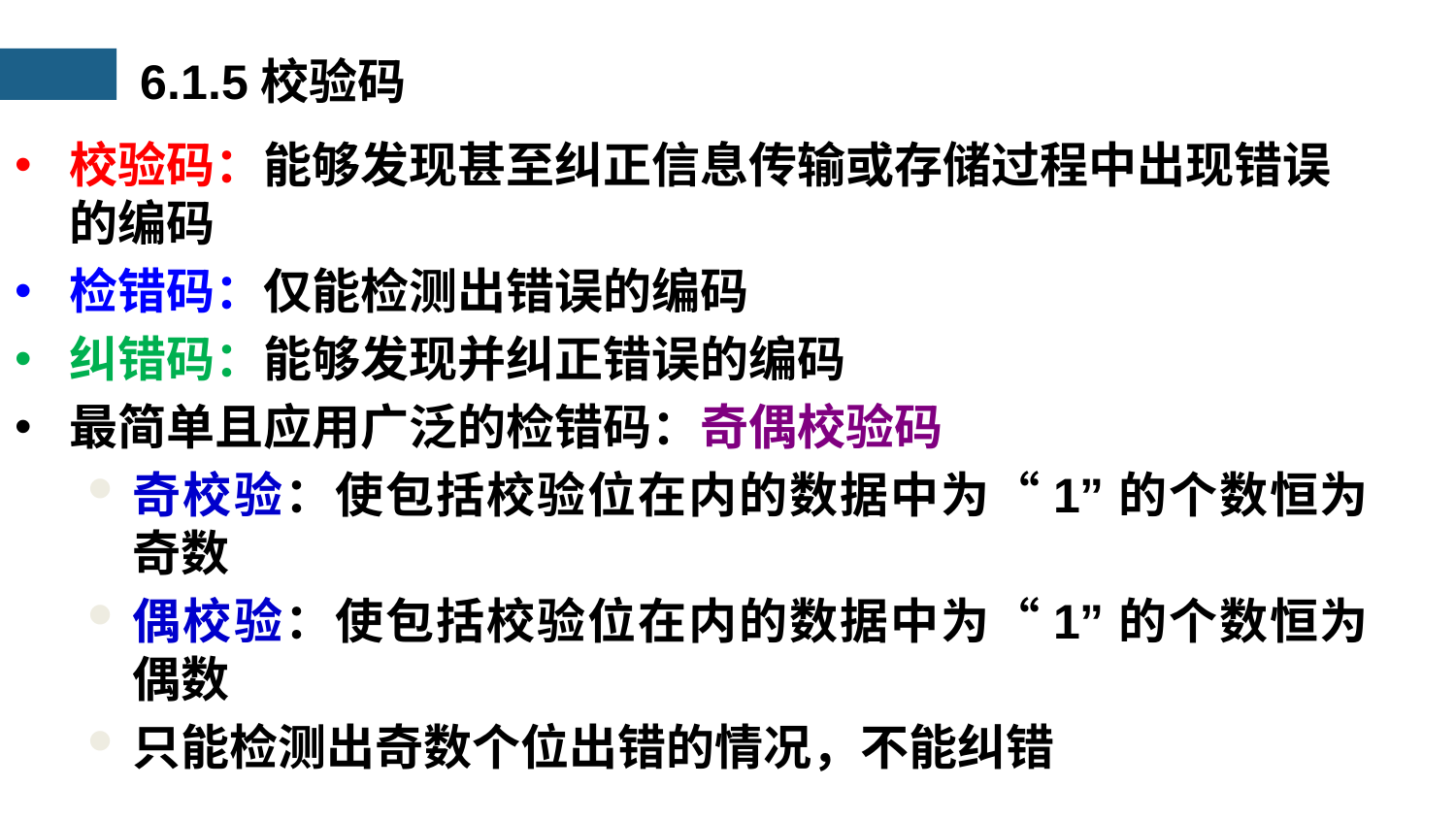

6.1.5校验码
校验码：能够发现甚至纠正信息传输或存储过程中出现错误的编码
检错码：仅能检测出错误的编码
纠错码：能够发现并纠正错误的编码
最简单且应用广泛的检错码：奇偶校验码
奇校验：使包括校验位在内的数据中为“1”的个数恒为奇数
偶校验：使包括校验位在内的数据中为“1”的个数恒为偶数
只能检测出奇数个位出错的情况，不能纠错